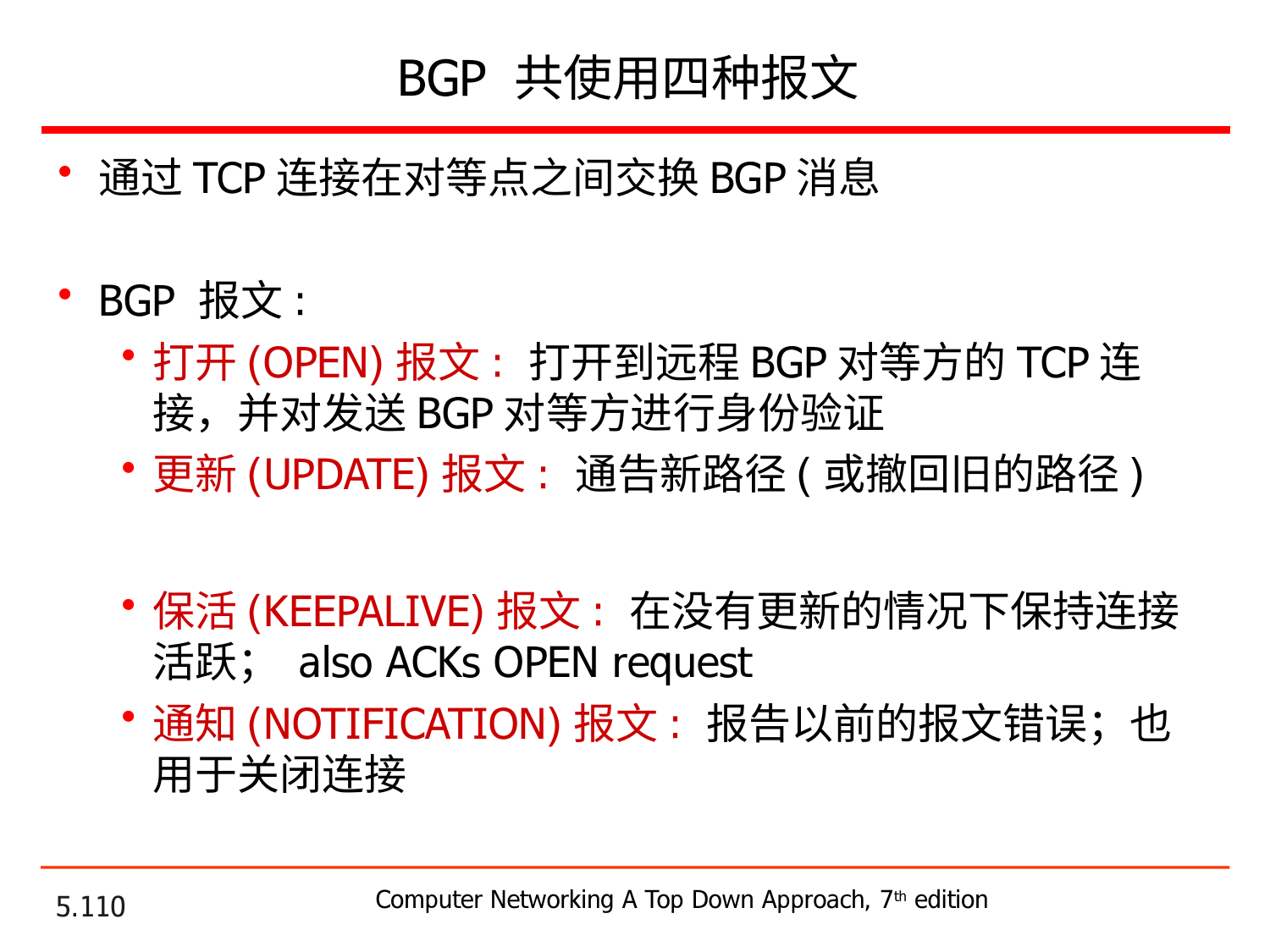

# BGP 共使用四种报文
通过TCP连接在对等点之间交换BGP消息

BGP 报文:
打开(OPEN)报文: 打开到远程BGP对等方的TCP连接，并对发送BGP对等方进行身份验证
更新(UPDATE)报文: 通告新路径(或撤回旧的路径)

保活(KEEPALIVE)报文: 在没有更新的情况下保持连接活跃； also ACKs OPEN request
通知(NOTIFICATION)报文: 报告以前的报文错误；也用于关闭连接